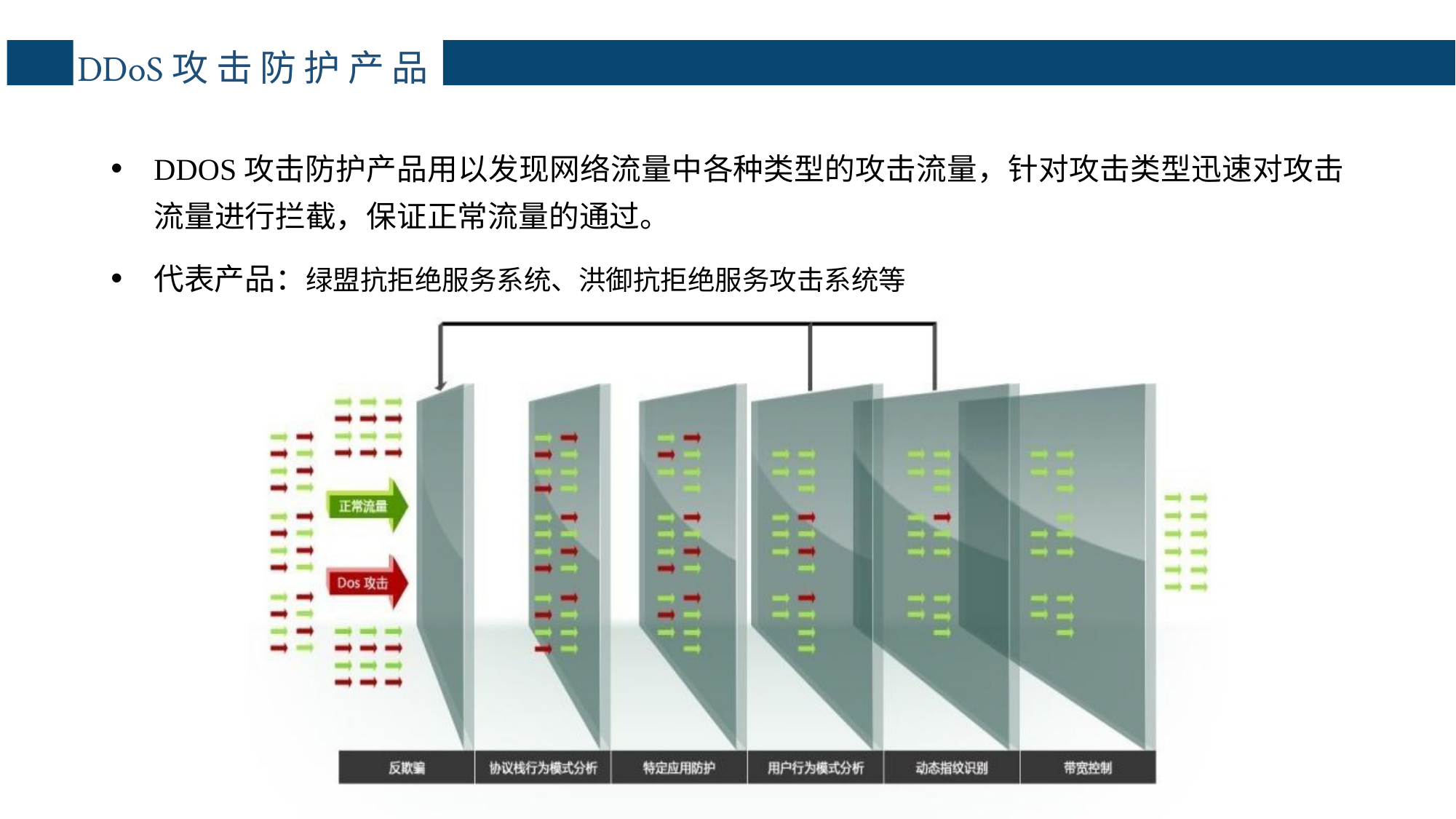

# DDoS攻击防护产品
DDOS攻击防护产品用以发现网络流量中各种类型的攻击流量，针对攻击类型迅速对攻击流量进行拦截，保证正常流量的通过。
代表产品：绿盟抗拒绝服务系统、洪御抗拒绝服务攻击系统等